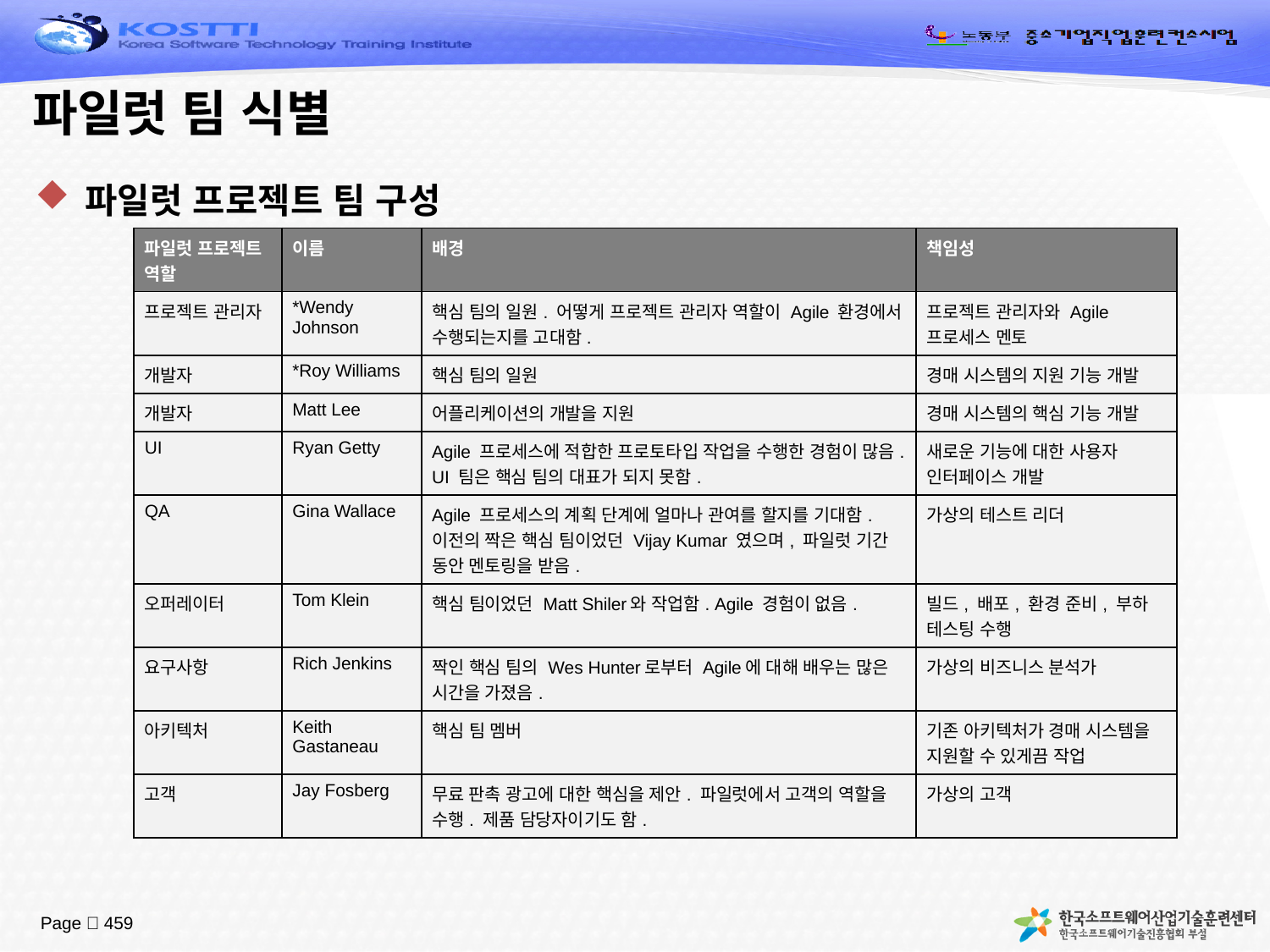

# 파일럿 팀 식별
파일럿 프로젝트 팀 구성
| 파일럿 프로젝트 역할 | 이름 | 배경 | 책임성 |
| --- | --- | --- | --- |
| 프로젝트 관리자 | \*Wendy Johnson | 핵심 팀의 일원. 어떻게 프로젝트 관리자 역할이 Agile 환경에서 수행되는지를 고대함. | 프로젝트 관리자와 Agile 프로세스 멘토 |
| 개발자 | \*Roy Williams | 핵심 팀의 일원 | 경매 시스템의 지원 기능 개발 |
| 개발자 | Matt Lee | 어플리케이션의 개발을 지원 | 경매 시스템의 핵심 기능 개발 |
| UI | Ryan Getty | Agile 프로세스에 적합한 프로토타입 작업을 수행한 경험이 많음. UI 팀은 핵심 팀의 대표가 되지 못함. | 새로운 기능에 대한 사용자 인터페이스 개발 |
| QA | Gina Wallace | Agile 프로세스의 계획 단계에 얼마나 관여를 할지를 기대함. 이전의 짝은 핵심 팀이었던 Vijay Kumar 였으며, 파일럿 기간 동안 멘토링을 받음. | 가상의 테스트 리더 |
| 오퍼레이터 | Tom Klein | 핵심 팀이었던 Matt Shiler와 작업함. Agile 경험이 없음. | 빌드, 배포, 환경 준비, 부하 테스팅 수행 |
| 요구사항 | Rich Jenkins | 짝인 핵심 팀의 Wes Hunter로부터 Agile에 대해 배우는 많은 시간을 가졌음. | 가상의 비즈니스 분석가 |
| 아키텍처 | Keith Gastaneau | 핵심 팀 멤버 | 기존 아키텍처가 경매 시스템을 지원할 수 있게끔 작업 |
| 고객 | Jay Fosberg | 무료 판촉 광고에 대한 핵심을 제안. 파일럿에서 고객의 역할을 수행. 제품 담당자이기도 함. | 가상의 고객 |